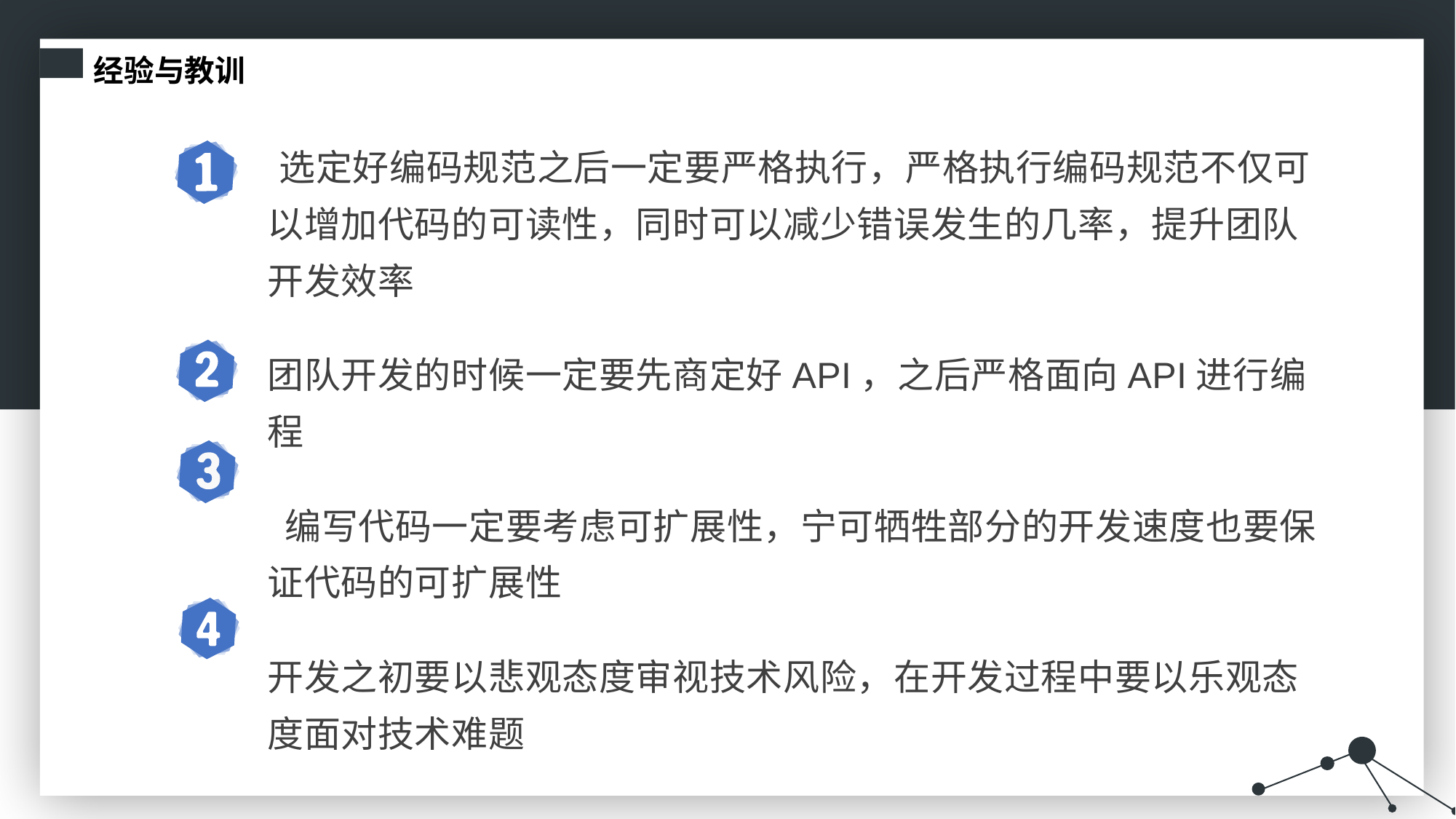

经验与教训

 选定好编码规范之后一定要严格执行，严格执行编码规范不仅可以增加代码的可读性，同时可以减少错误发生的几率，提升团队开发效率
团队开发的时候一定要先商定好API，之后严格面向API进行编程
 编写代码一定要考虑可扩展性，宁可牺牲部分的开发速度也要保证代码的可扩展性
开发之初要以悲观态度审视技术风险，在开发过程中要以乐观态度面对技术难题